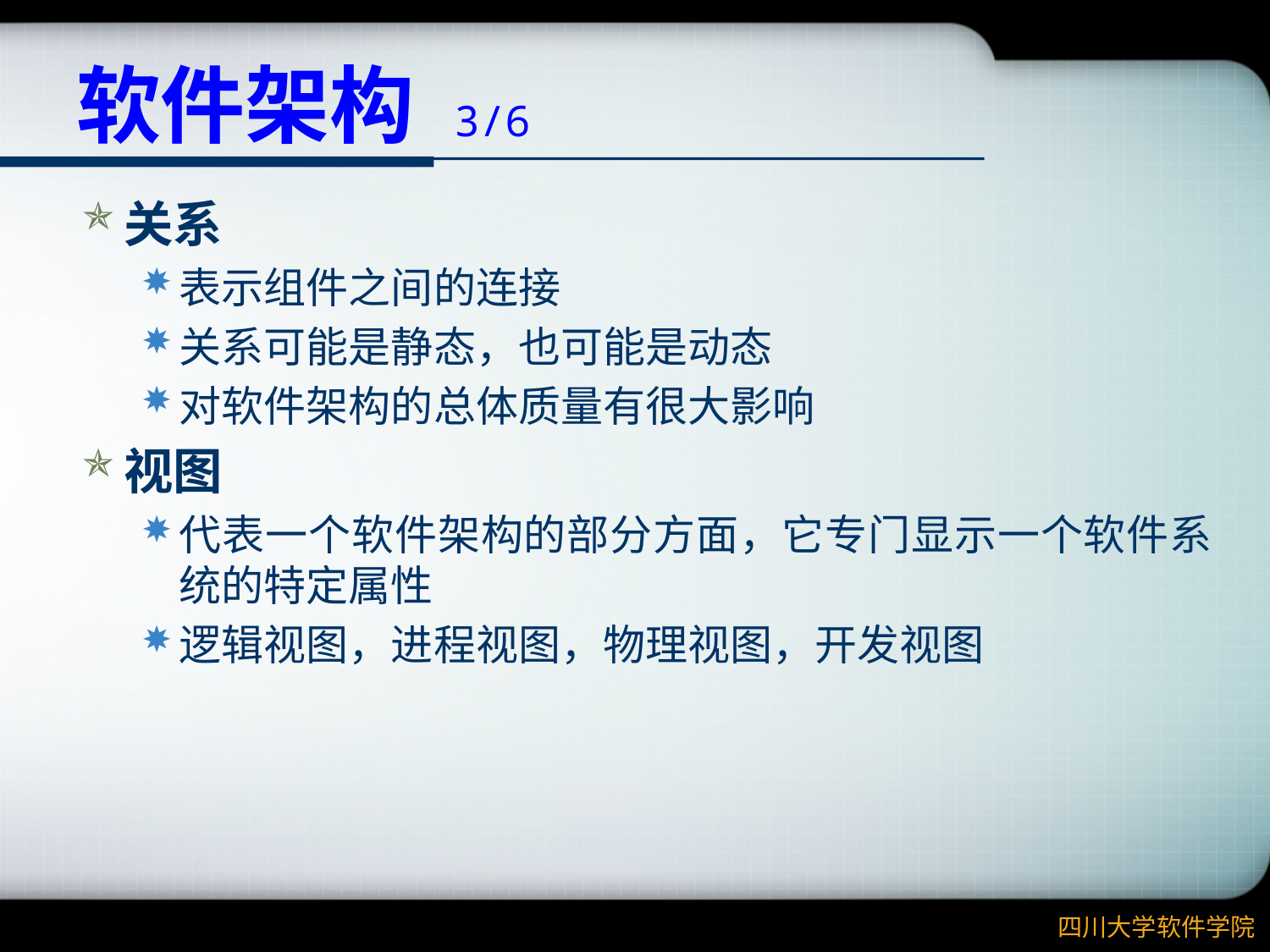

# 软件架构 3/6
关系
表示组件之间的连接
关系可能是静态，也可能是动态
对软件架构的总体质量有很大影响
视图
代表一个软件架构的部分方面，它专门显示一个软件系统的特定属性
逻辑视图，进程视图，物理视图，开发视图